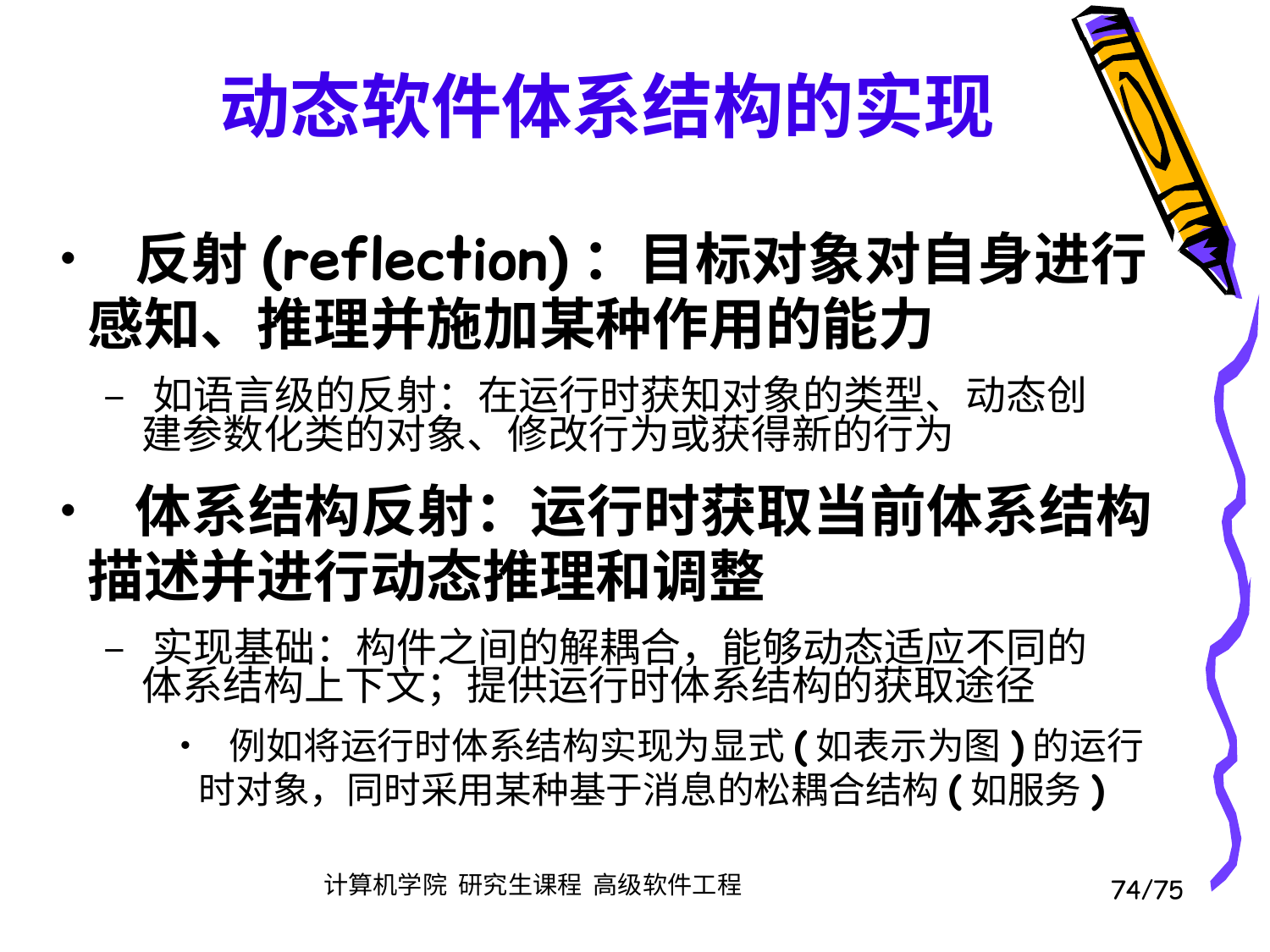

动态软件体系结构的实现

•  反射(reflection)：目标对象对自身进行
	感知、推理并施加某种作用的能力
		–  如语言级的反射：在运行时获知对象的类型、动态创
			建参数化类的对象、修改行为或获得新的行为
•  体系结构反射：运行时获取当前体系结构
	描述并进行动态推理和调整
		–  实现基础：构件之间的解耦合，能够动态适应不同的
			体系结构上下文；提供运行时体系结构的获取途径
				•  例如将运行时体系结构实现为显式(如表示为图)的运行
					时对象，同时采用某种基于消息的松耦合结构(如服务)

74/75
计算机学院  研究生课程  高级软件工程